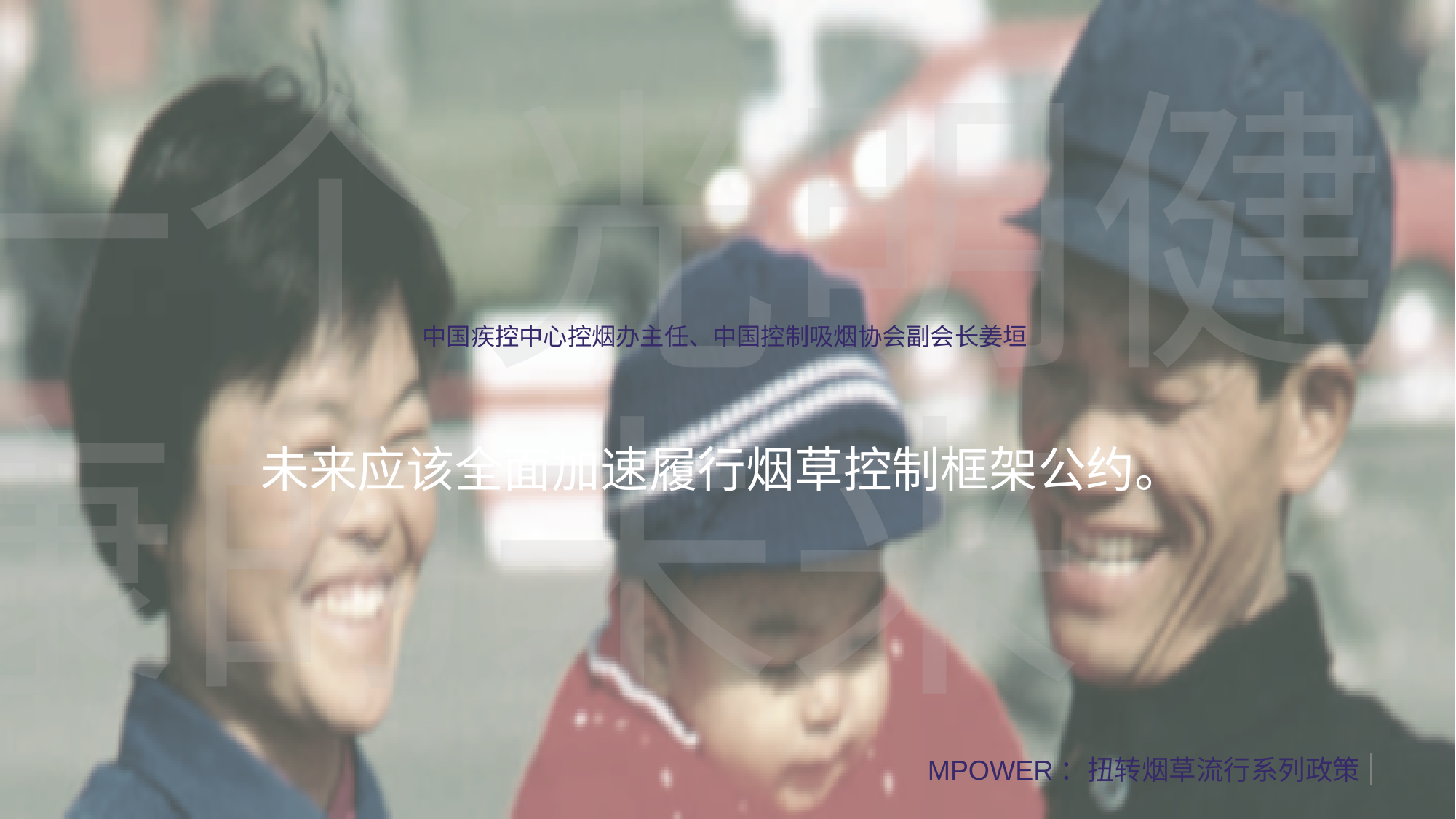

一个光明健康的未来
中国疾控中心控烟办主任、中国控制吸烟协会副会长姜垣

未来应该全面加速履行烟草控制框架公约。